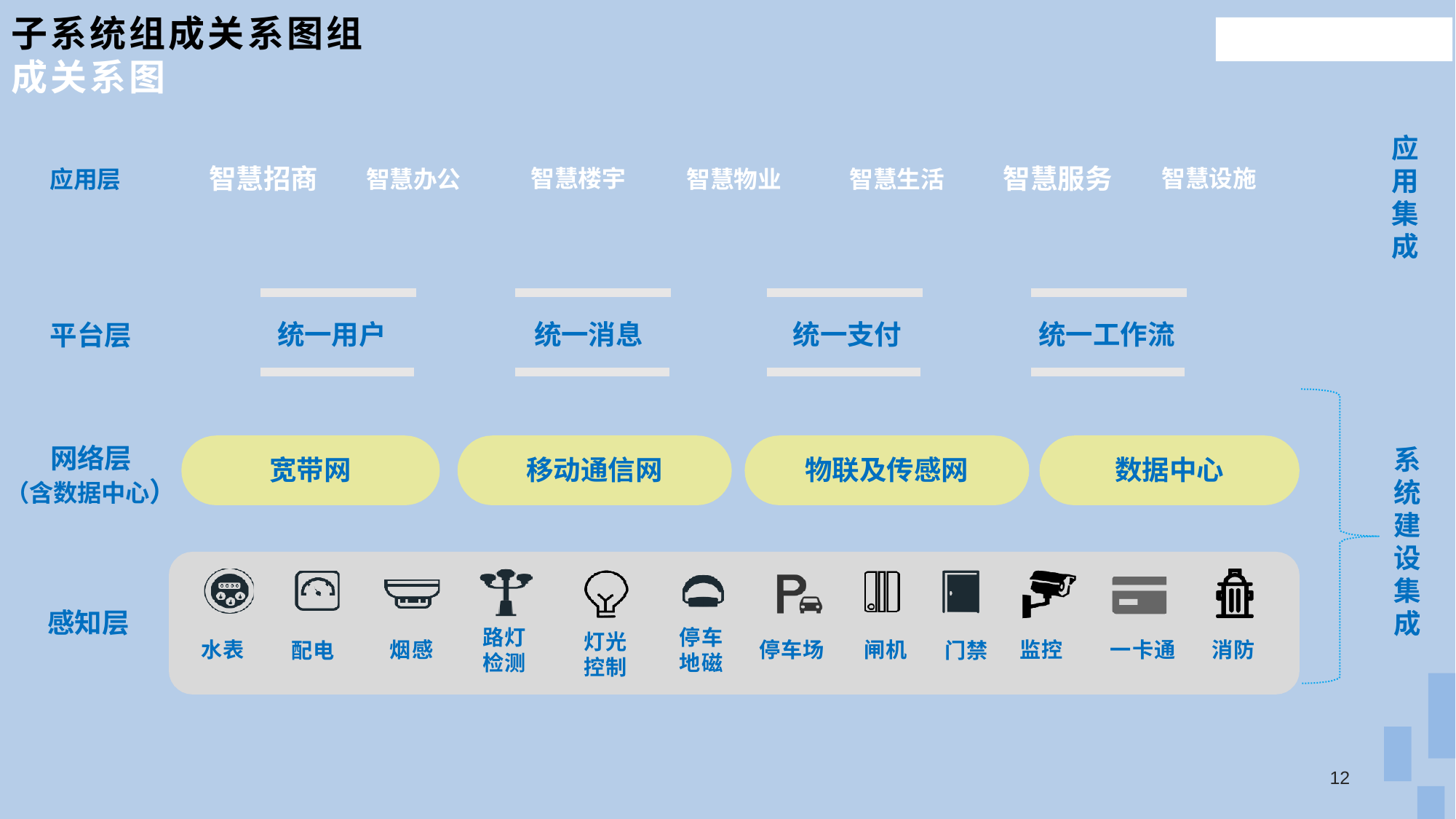

# 子系统组成关系图组成关系图

应 用 集 成
应用层	智慧招商	智慧办公	智慧楼宇	智慧物业	智慧生活	智慧服务	智慧设施

统一用户
统一消息
统一支付
统一工作流
平台层

网络层
（含数据中心）
系 统 建 设 集 成
宽带网
移动通信网
物联及传感网
数据中心

感知层

停车 地磁
路灯
检测

灯光 控制

水表
烟感
停车场	闸机
监控	一卡通	消防
门禁
配电
12